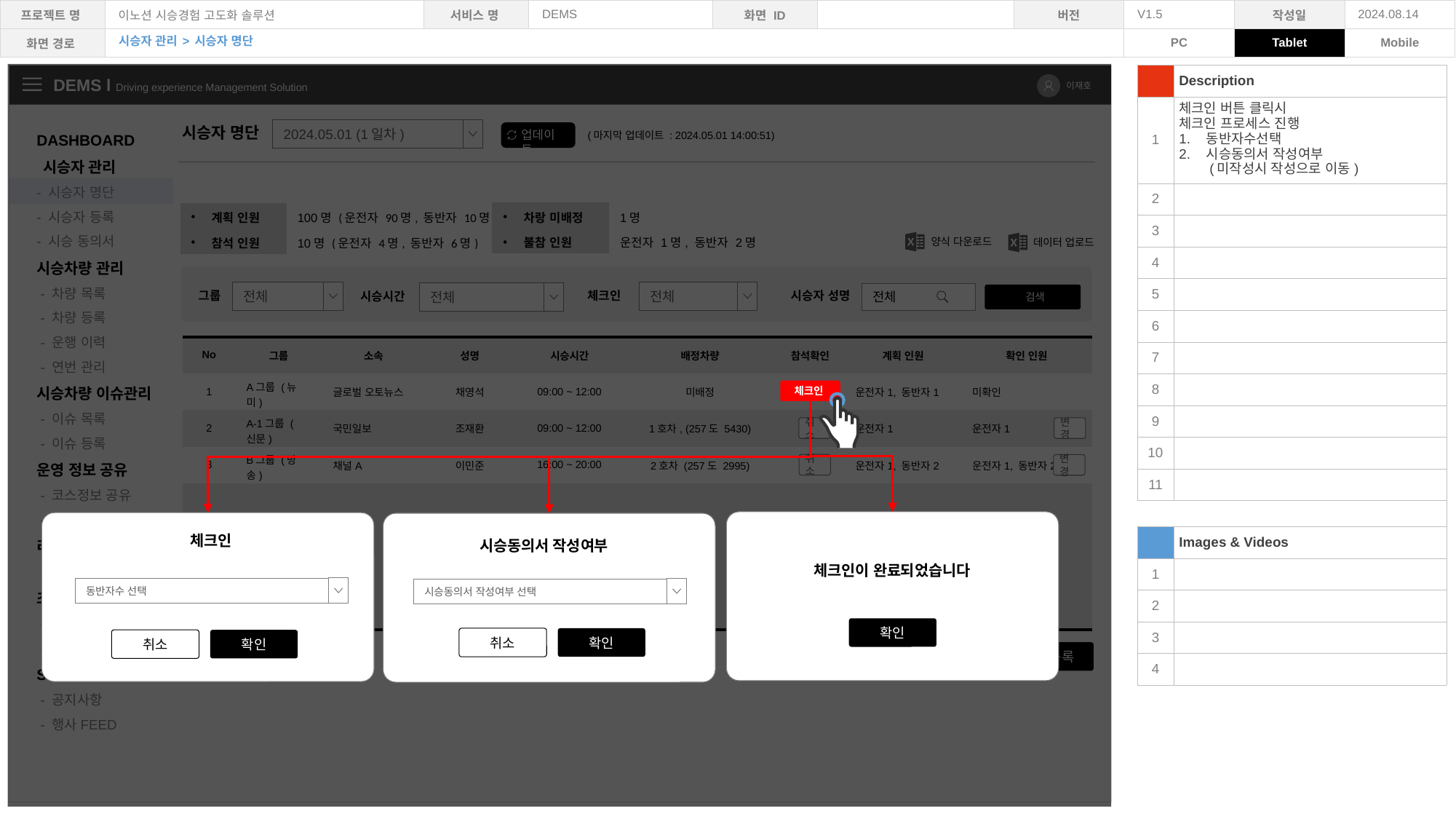

시승자 관리 > 시승자 명단

|  | Description |
| --- | --- |
| 1 | 체크인 버튼 클릭시 체크인 프로세스 진행 동반자수선택 시승동의서 작성여부 (미작성시 작성으로 이동) |
| 2 |  |
| 3 |  |
| 4 |  |
| 5 |  |
| 6 |  |
| 7 |  |
| 8 |  |
| 9 |  |
| 10 |  |
| 11 |  |
|  |  |
|  | Images & Videos |
| 1 |  |
| 2 |  |
| 3 |  |
| 4 |  |

DEMS l Driving experience Management Solution

이재호

DASHBOARD
 시승자 관리
- 시승자 명단
- 시승자 등록
- 시승 동의서
시승차량 관리
 - 차량 목록
 - 차량 등록
 - 운행 이력
 - 연번 관리
시승차량 이슈관리
 - 이슈 목록
 - 이슈 등록
운영 정보 공유
 - 코스정보 공유
 - DEMS 매뉴얼
리포트
 - 시승리포트
초대장 관리
 - 초대장 목록
 - 초대장 등록
STAFF 알림
 - 공지사항
 - 행사FEED

시승자 명단
2024.05.01 (1일차)

업데이트

(마지막 업데이트 : 2024.05.01 14:00:51)

| 차랑 미배정 | 1명 |
| --- | --- |
| 불참 인원 | 운전자 1명, 동반자 2명 |
|  |  |
| 계획 인원 | 100명 (운전자 90명, 동반자 10명) |
| --- | --- |
| 참석 인원 | 10명 (운전자 4명, 동반자 6명) |
|  |  |
양식 다운로드
데이터 업로드

전체

전체

전체

그룹
시승자 성명
체크인
전체
시승시간
 검색

| No | 그룹 | 소속 | 성명 | 시승시간 | 배정차량 | 참석확인 | 계획 인원 | 확인 인원 |
| --- | --- | --- | --- | --- | --- | --- | --- | --- |
| 1 | A그룹 (뉴미) | 글로벌 오토뉴스 | 채영석 | 09:00 ~ 12:00 | 미배정 |  | 운전자1, 동반자1 | 미확인 |
| 2 | A-1그룹 (신문) | 국민일보 | 조재환 | 09:00 ~ 12:00 | 1호차, (257도 5430) | 완료 | 운전자1 | 운전자1 |
| 3 | B그룹 (방송) | 채널A | 이민준 | 16:00 ~ 20:00 | 2호차 (257도 2995) | 완료 | 운전자1, 동반자2 | 운전자1, 동반자2 |
|  |  |  |  |  |  |  |  |  |
체크인

취소
변경
취소
변경

체크인
…
시승동의서 작성여부
체크인이 완료되었습니다
동반자수 선택

시승동의서 작성여부 선택

확인
취소
확인
취소
확인
 + 시승자 등록